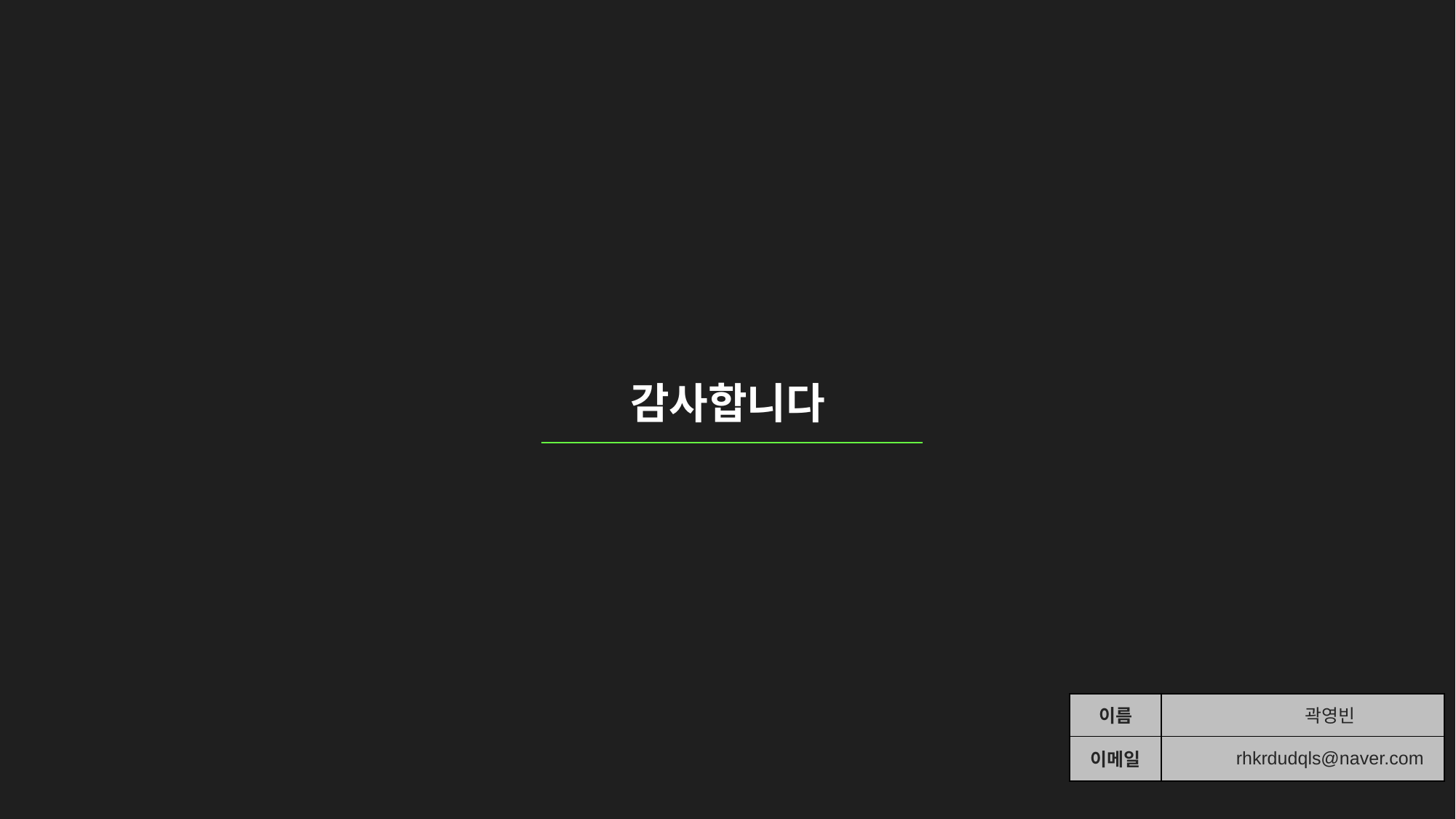

| 이름 | 곽영빈 |
| --- | --- |
| 이메일 | rhkrdudqls@naver.com |